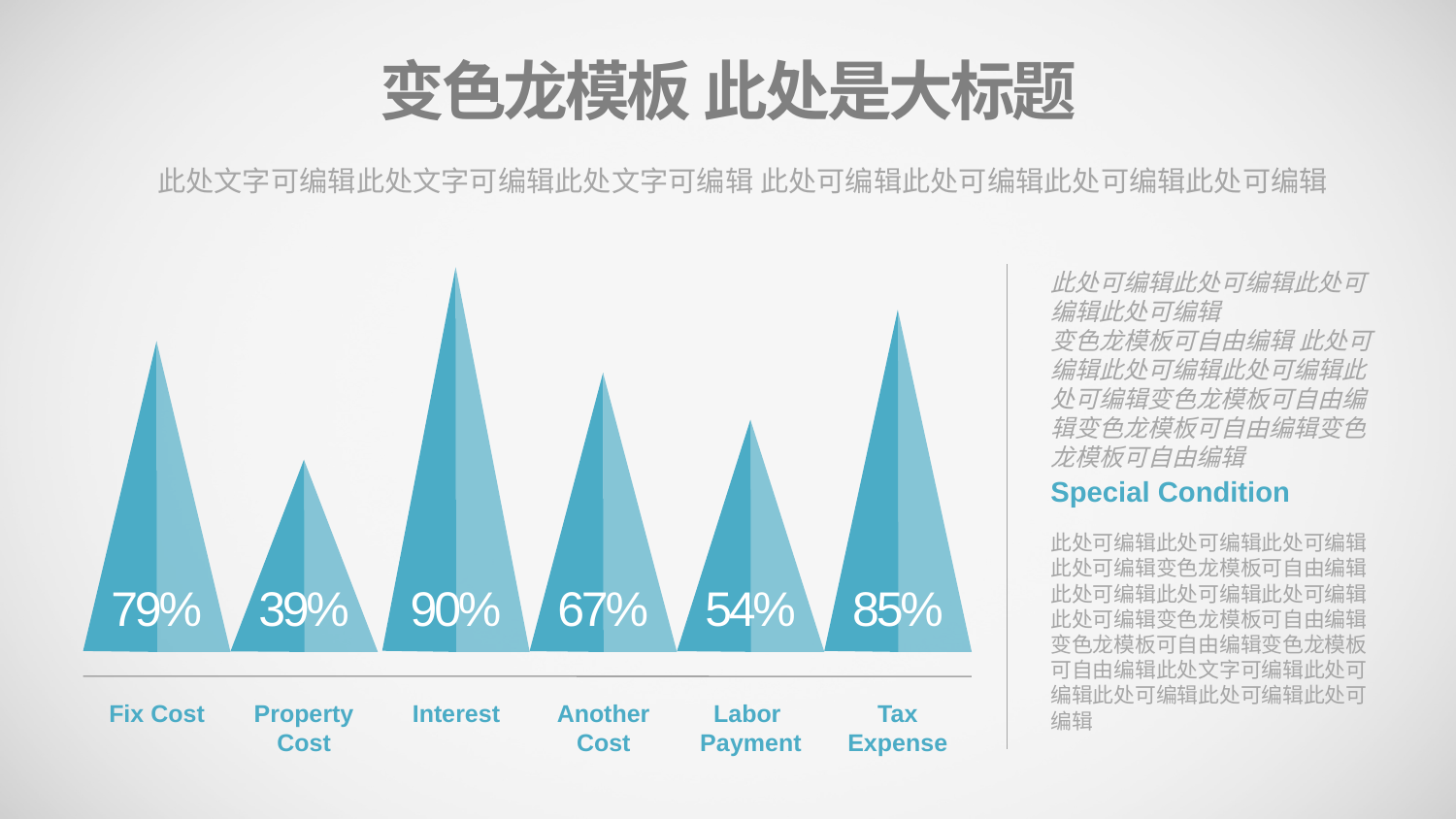

变色龙模板 此处是大标题
此处文字可编辑此处文字可编辑此处文字可编辑 此处可编辑此处可编辑此处可编辑此处可编辑
此处可编辑此处可编辑此处可编辑此处可编辑
变色龙模板可自由编辑 此处可编辑此处可编辑此处可编辑此处可编辑变色龙模板可自由编辑变色龙模板可自由编辑变色龙模板可自由编辑

Special Condition

此处可编辑此处可编辑此处可编辑此处可编辑变色龙模板可自由编辑 此处可编辑此处可编辑此处可编辑此处可编辑变色龙模板可自由编辑变色龙模板可自由编辑变色龙模板可自由编辑此处文字可编辑此处可编辑此处可编辑此处可编辑此处可编辑
79%
39%
90%
67%
54%
85%
Fix Cost
Property
Cost
Interest
Another
Cost
Labor
Payment
Tax
Expense